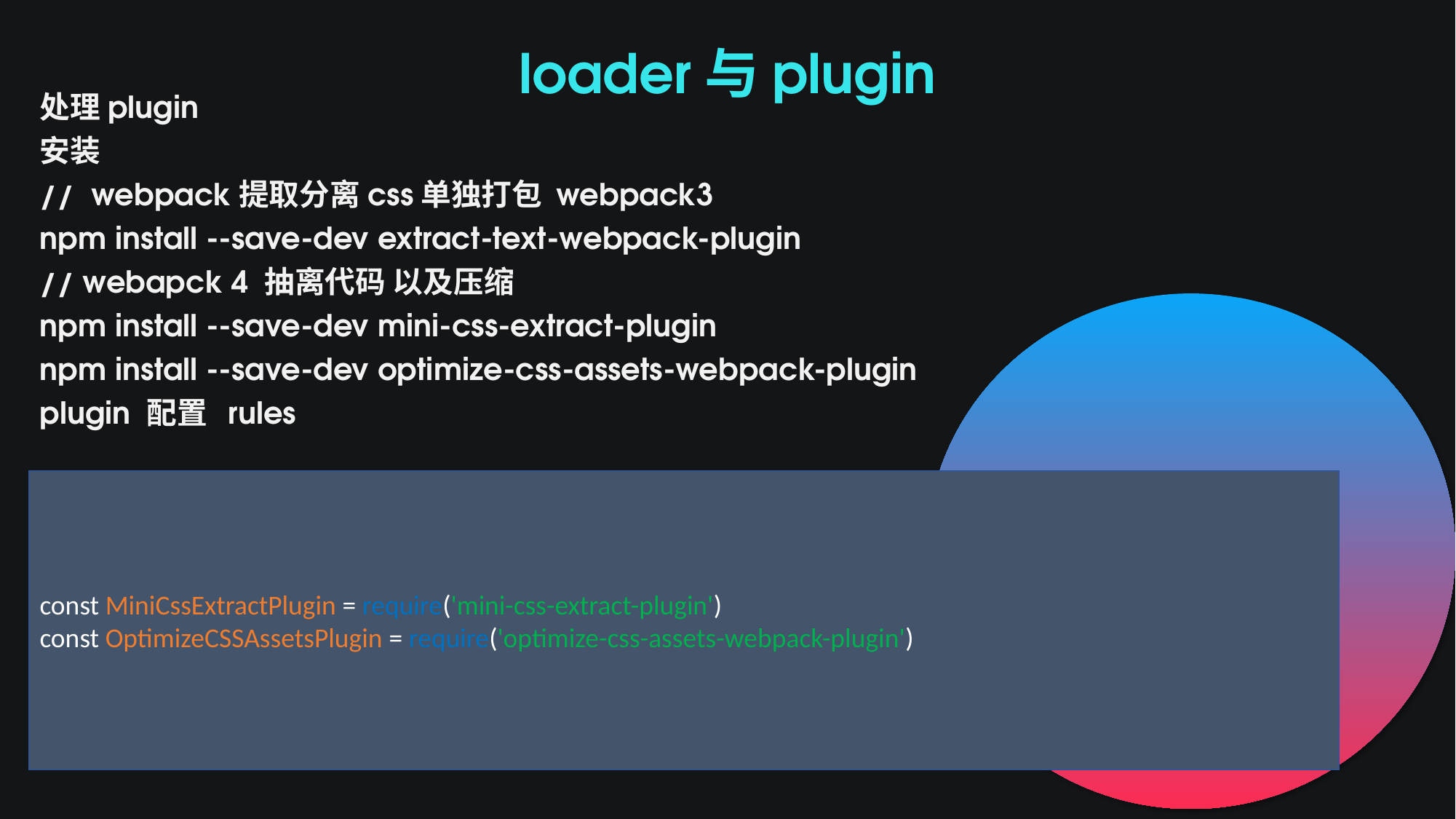

loader与plugin

处理plugin
安装
//  webpack提取分离css单独打包 webpack3
npm install --save-dev extract-text-webpack-plugin
// webapck 4 抽离代码 以及压缩
npm install --save-dev mini-css-extract-plugin
npm install --save-dev optimize-css-assets-webpack-plugin
plugin 配置  rules

const MiniCssExtractPlugin = require('mini-css-extract-plugin')
const OptimizeCSSAssetsPlugin = require('optimize-css-assets-webpack-plugin')